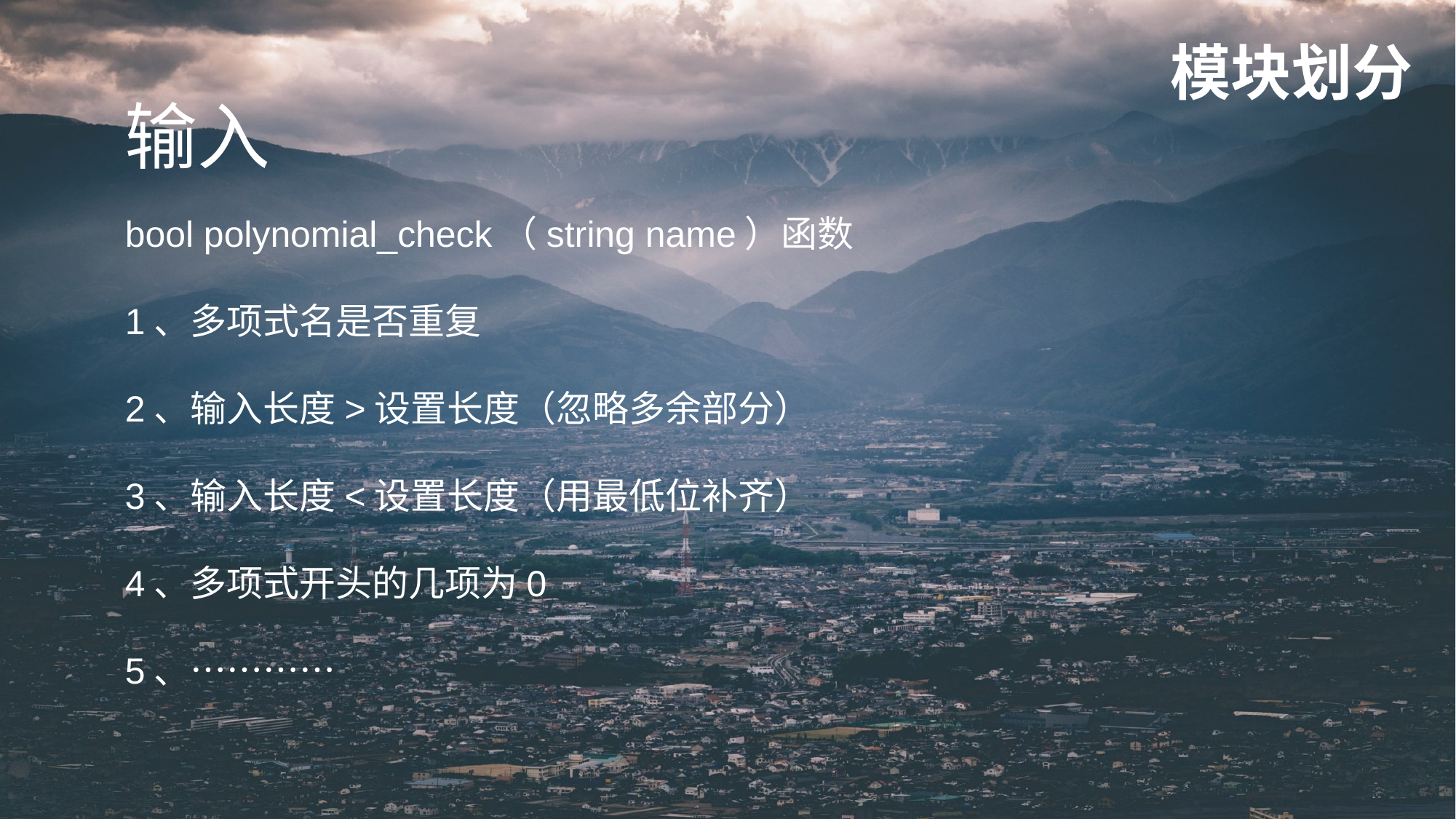

模块划分
输入

bool polynomial_check（string name）函数

1、多项式名是否重复

2、输入长度>设置长度（忽略多余部分）

3、输入长度<设置长度（用最低位补齐）

4、多项式开头的几项为0

5、…………